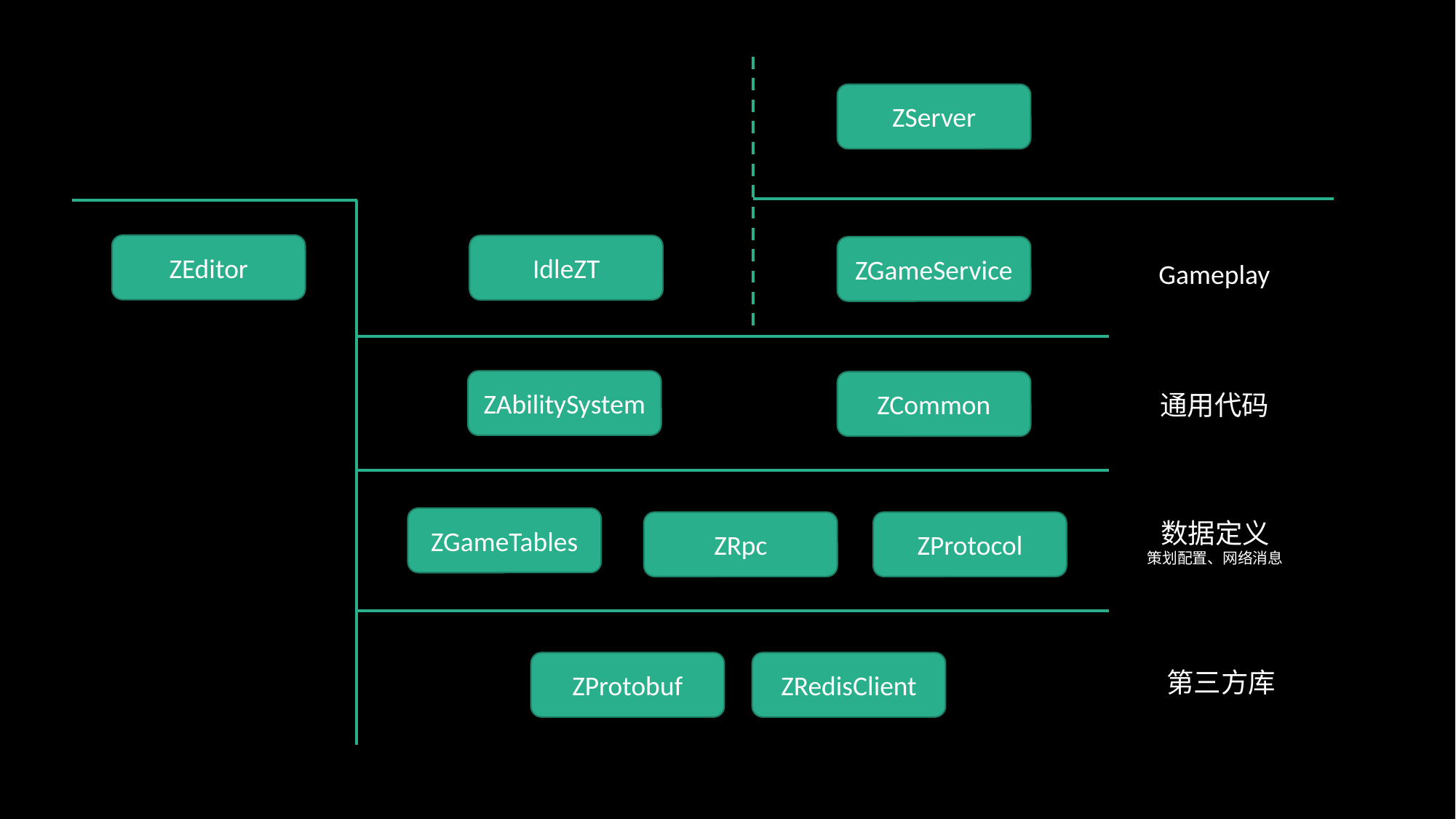

ZServer
Gameplay
ZEditor
IdleZT
ZGameService
通用代码
ZAbilitySystem
ZCommon
数据定义
策划配置、网络消息
ZGameTables
ZRpc
ZProtocol
第三方库
ZProtobuf
ZRedisClient